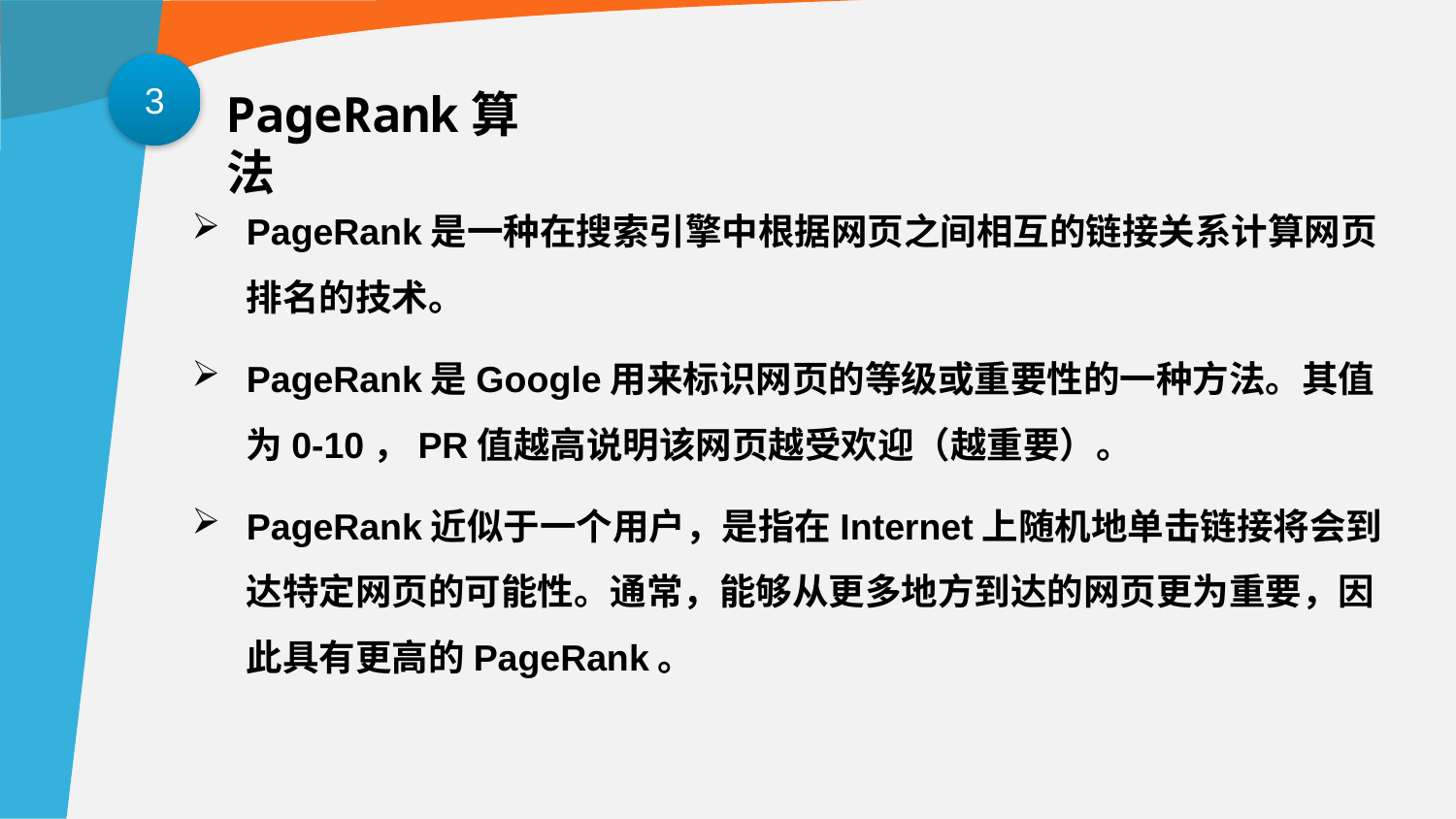

3
PageRank算法
PageRank是一种在搜索引擎中根据网页之间相互的链接关系计算网页排名的技术。
PageRank是Google用来标识网页的等级或重要性的一种方法。其值为0-10，PR值越高说明该网页越受欢迎（越重要）。
PageRank近似于一个用户，是指在Internet上随机地单击链接将会到达特定网页的可能性。通常，能够从更多地方到达的网页更为重要，因此具有更高的PageRank。